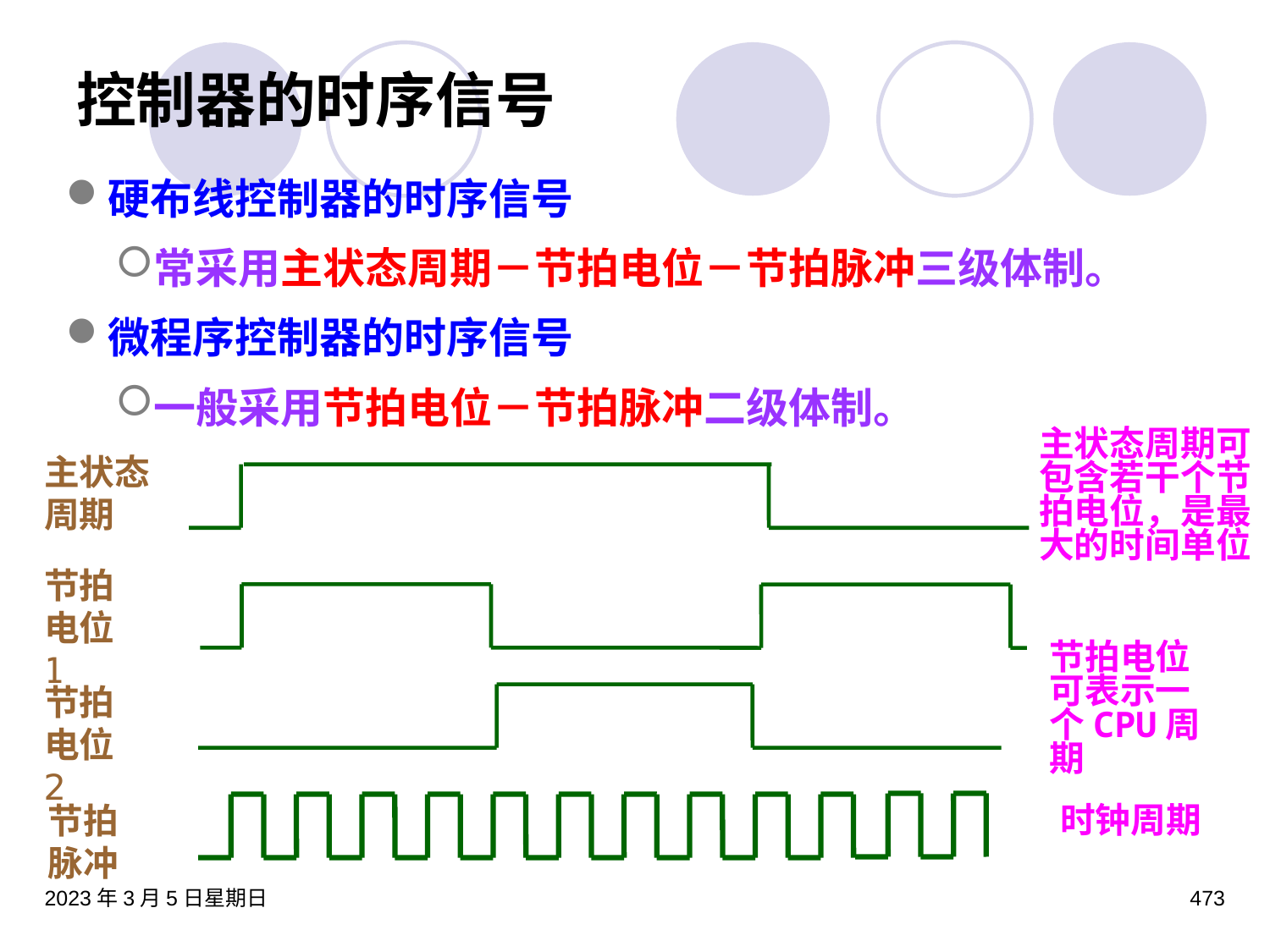

# 控制器的时序信号
硬布线控制器的时序信号
常采用主状态周期－节拍电位－节拍脉冲三级体制。
微程序控制器的时序信号
一般采用节拍电位－节拍脉冲二级体制。
主状态周期可包含若干个节拍电位，是最大的时间单位
主状态周期

节拍电位1

节拍电位可表示一个CPU周期
节拍电位2

节拍脉冲

时钟周期
2023年3月5日星期日
473